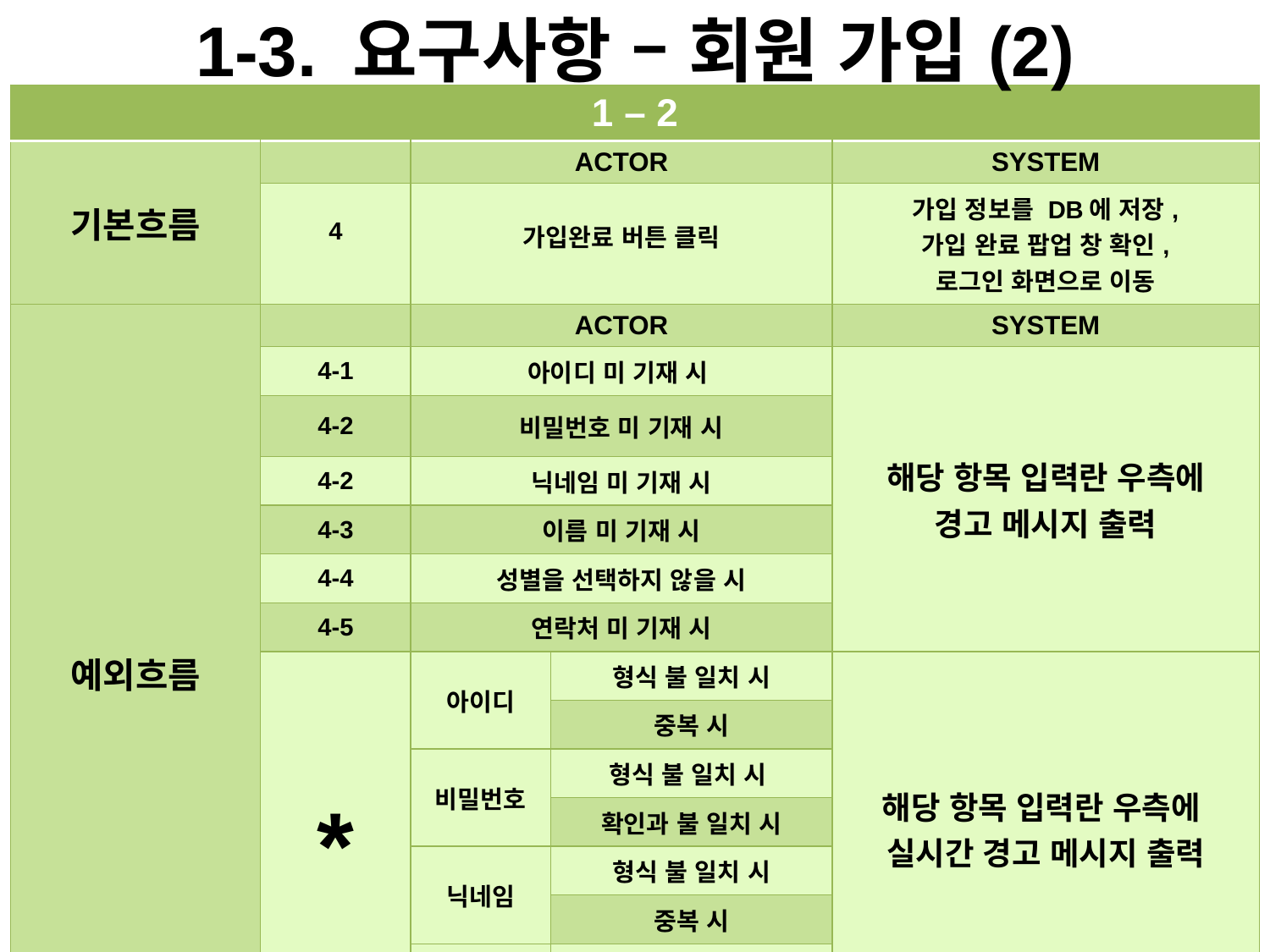

# 1-3. 요구사항 – 회원 가입(2)
| 1 – 2 |  |  |  |  |
| --- | --- | --- | --- | --- |
| 기본흐름 |  | ACTOR |  | SYSTEM |
|  | 4 | 가입완료 버튼 클릭 |  | 가입 정보를 DB에 저장, 가입 완료 팝업 창 확인, 로그인 화면으로 이동 |
| 예외흐름 |  | ACTOR |  | SYSTEM |
|  | 4-1 | 아이디 미 기재 시 |  | 해당 항목 입력란 우측에 경고 메시지 출력 |
|  | 4-2 | 비밀번호 미 기재 시 |  |  |
|  | 4-2 | 닉네임 미 기재 시 |  |  |
|  | 4-3 | 이름 미 기재 시 |  |  |
|  | 4-4 | 성별을 선택하지 않을 시 |  |  |
|  | 4-5 | 연락처 미 기재 시 |  |  |
|  | \* | 아이디 | 형식 불 일치 시 | 해당 항목 입력란 우측에 실시간 경고 메시지 출력 |
|  |  |  | 중복 시 |  |
|  |  | 비밀번호 | 형식 불 일치 시 |  |
|  |  |  | 확인과 불 일치 시 |  |
|  |  | 닉네임 | 형식 불 일치 시 |  |
|  |  |  | 중복 시 |  |
|  |  | 연락처 | 미 기재 시 |  |
|  |  |  | 중복 시 |  |